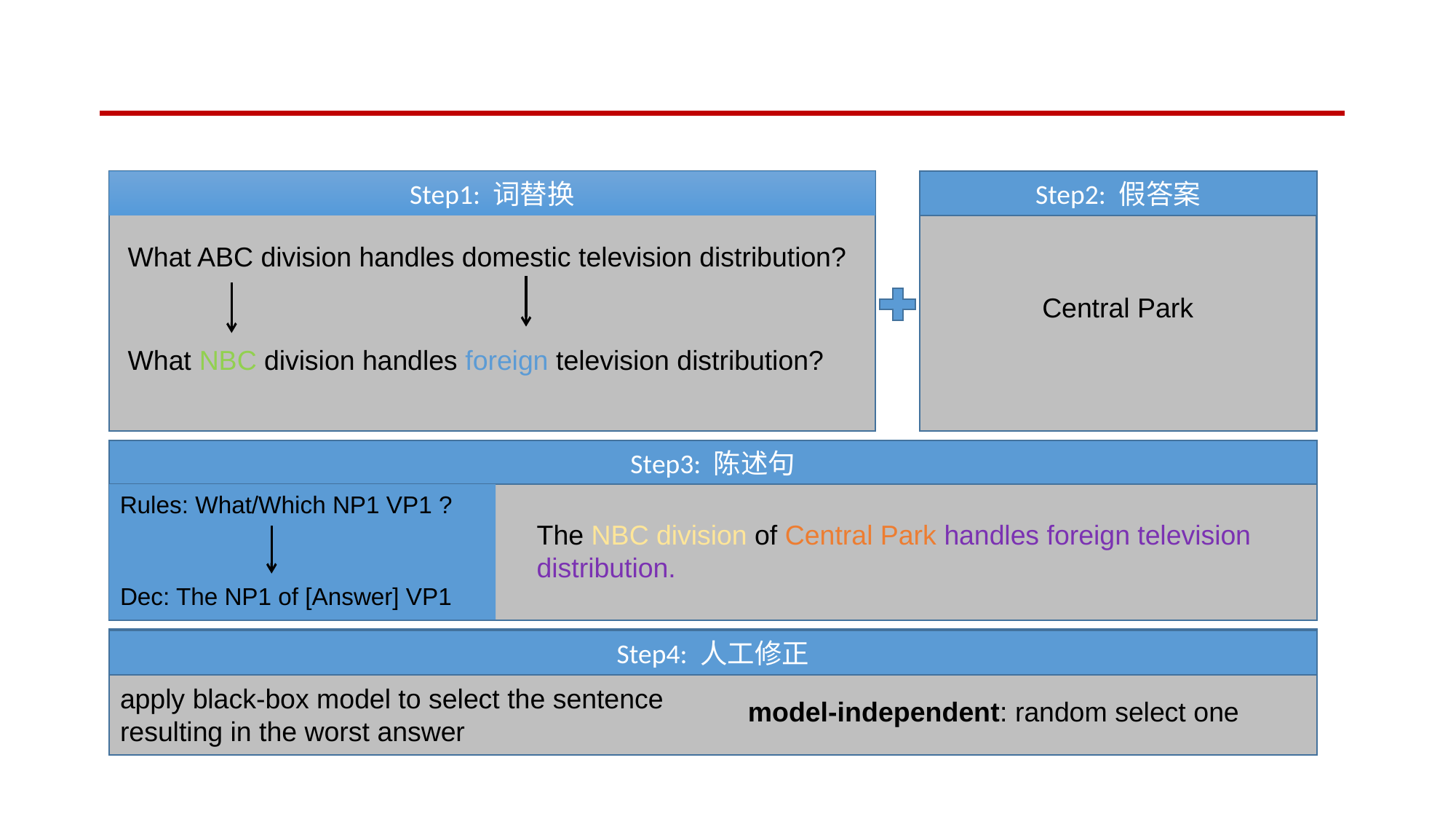

Step1: 词替换
What ABC division handles domestic television distribution?
What NBC division handles foreign television distribution?
Step2: 假答案

Central Park

Step3: 陈述句

Rules: What/Which NP1 VP1 ?

The NBC division of Central Park handles foreign television distribution.
Dec: The NP1 of [Answer] VP1

Step4: 人工修正
apply black-box model to select the sentence resulting in the worst answer
model-independent: random select one